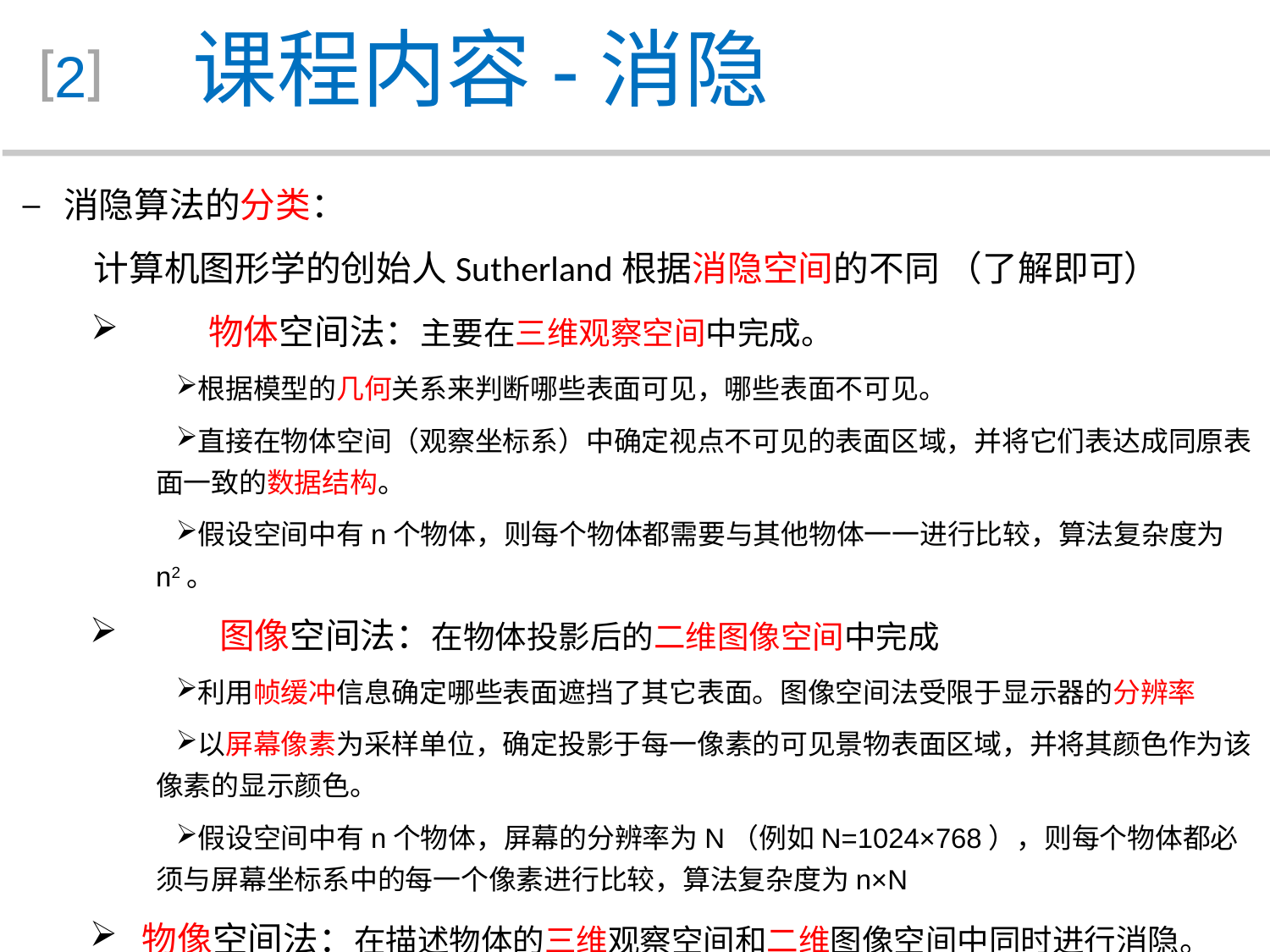

课程内容-消隐
2

  消隐算法的分类：
        计算机图形学的创始人Sutherland根据消隐空间的不同 （了解即可）
	物体空间法：主要在三维观察空间中完成。
根据模型的几何关系来判断哪些表面可见，哪些表面不可见。
直接在物体空间（观察坐标系）中确定视点不可见的表面区域，并将它们表达成同原表面一致的数据结构。
假设空间中有n个物体，则每个物体都需要与其他物体一一进行比较，算法复杂度为n2。
	 图像空间法：在物体投影后的二维图像空间中完成
利用帧缓冲信息确定哪些表面遮挡了其它表面。图像空间法受限于显示器的分辨率
以屏幕像素为采样单位，确定投影于每一像素的可见景物表面区域，并将其颜色作为该像素的显示颜色。
假设空间中有n个物体，屏幕的分辨率为N（例如N=1024×768），则每个物体都必须与屏幕坐标系中的每一个像素进行比较，算法复杂度为n×N
  物像空间法：在描述物体的三维观察空间和二维图像空间中同时进行消隐。